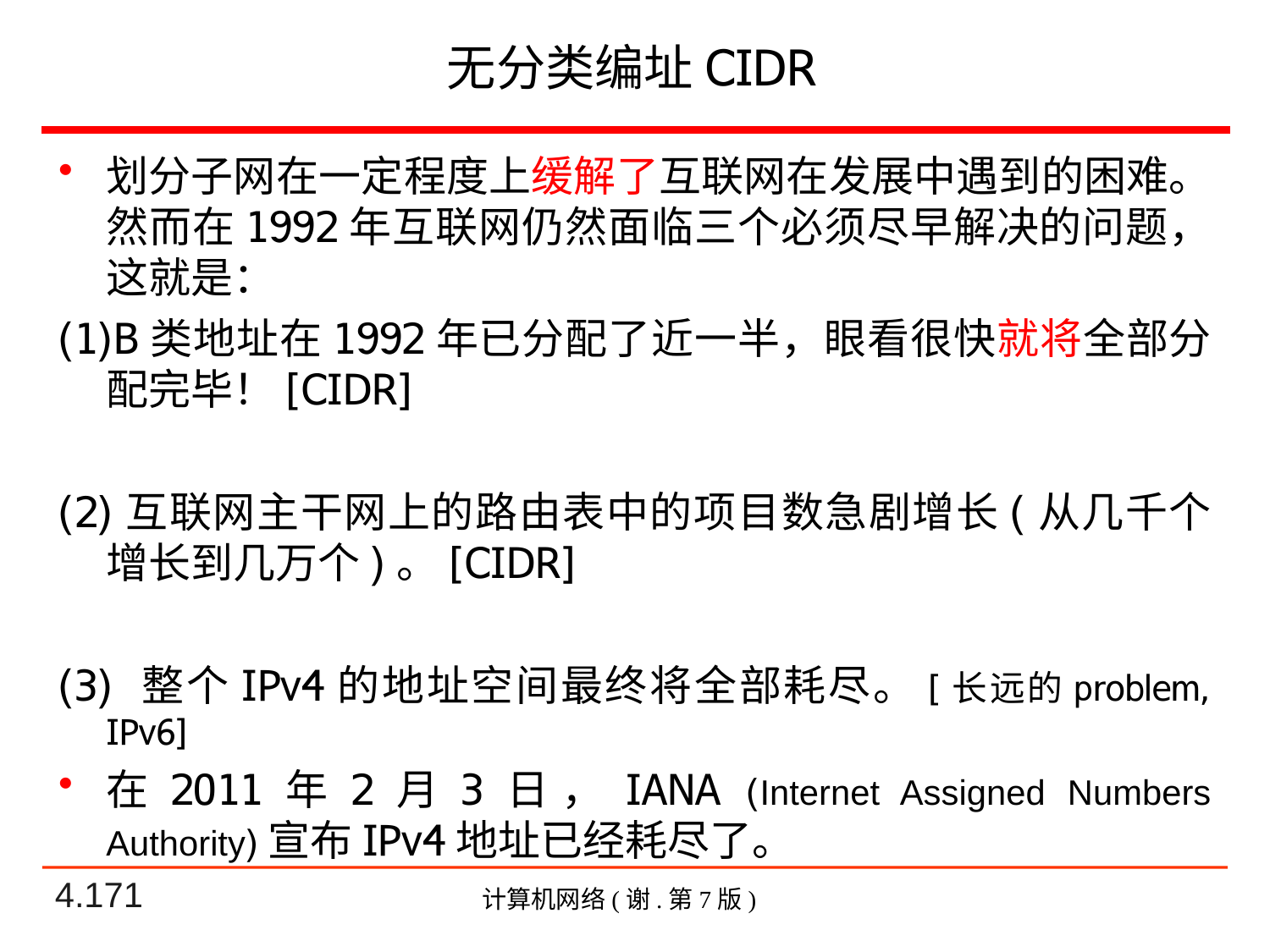

# 无分类编址CIDR
划分子网在一定程度上缓解了互联网在发展中遇到的困难。然而在1992年互联网仍然面临三个必须尽早解决的问题，这就是：
(1)B类地址在1992年已分配了近一半，眼看很快就将全部分配完毕！[CIDR]

(2)互联网主干网上的路由表中的项目数急剧增长(从几千个增长到几万个)。[CIDR]

(3) 整个IPv4的地址空间最终将全部耗尽。[长远的problem, IPv6]
在2011年2月3日，IANA (Internet Assigned Numbers Authority)宣布IPv4地址已经耗尽了。